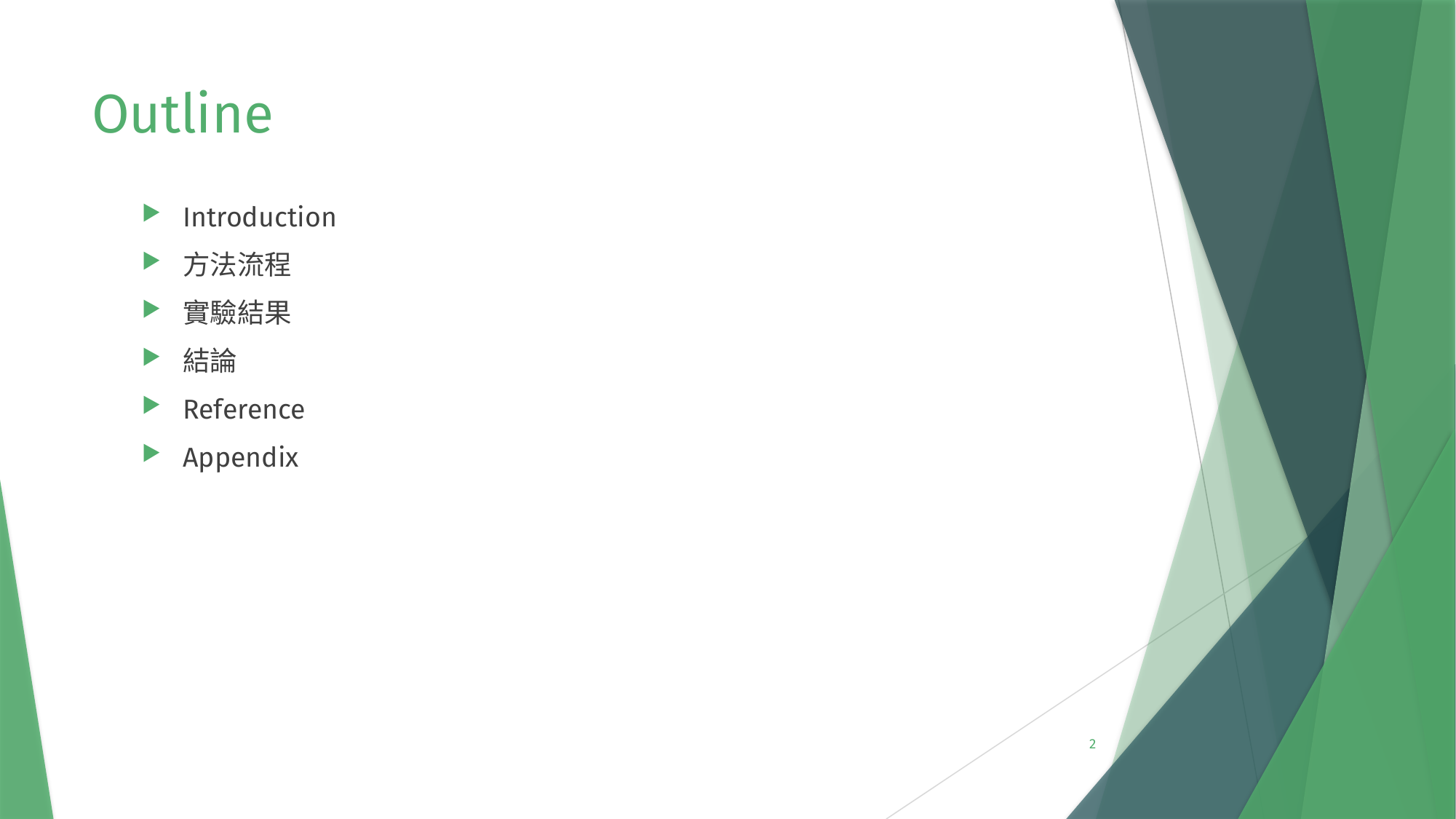

# Outline
Introduction
方法流程
實驗結果
結論
Reference
Appendix

2